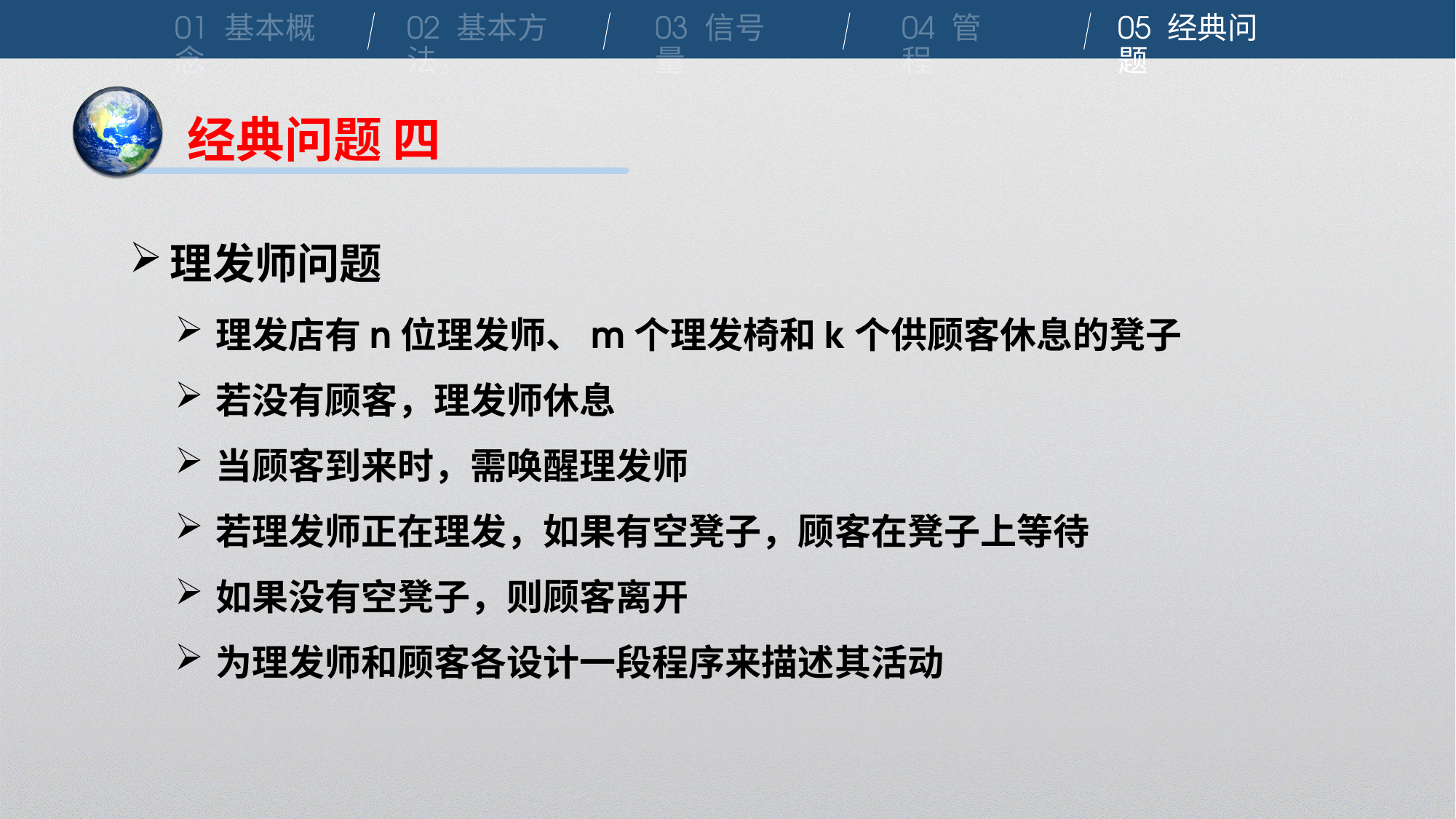

01 基本概念
02 基本方法
03 信号量
04 管程
05 经典问题
经典问题 四
理发师问题
理发店有n位理发师、m个理发椅和k个供顾客休息的凳子
若没有顾客，理发师休息
当顾客到来时，需唤醒理发师
若理发师正在理发，如果有空凳子，顾客在凳子上等待
如果没有空凳子，则顾客离开
为理发师和顾客各设计一段程序来描述其活动